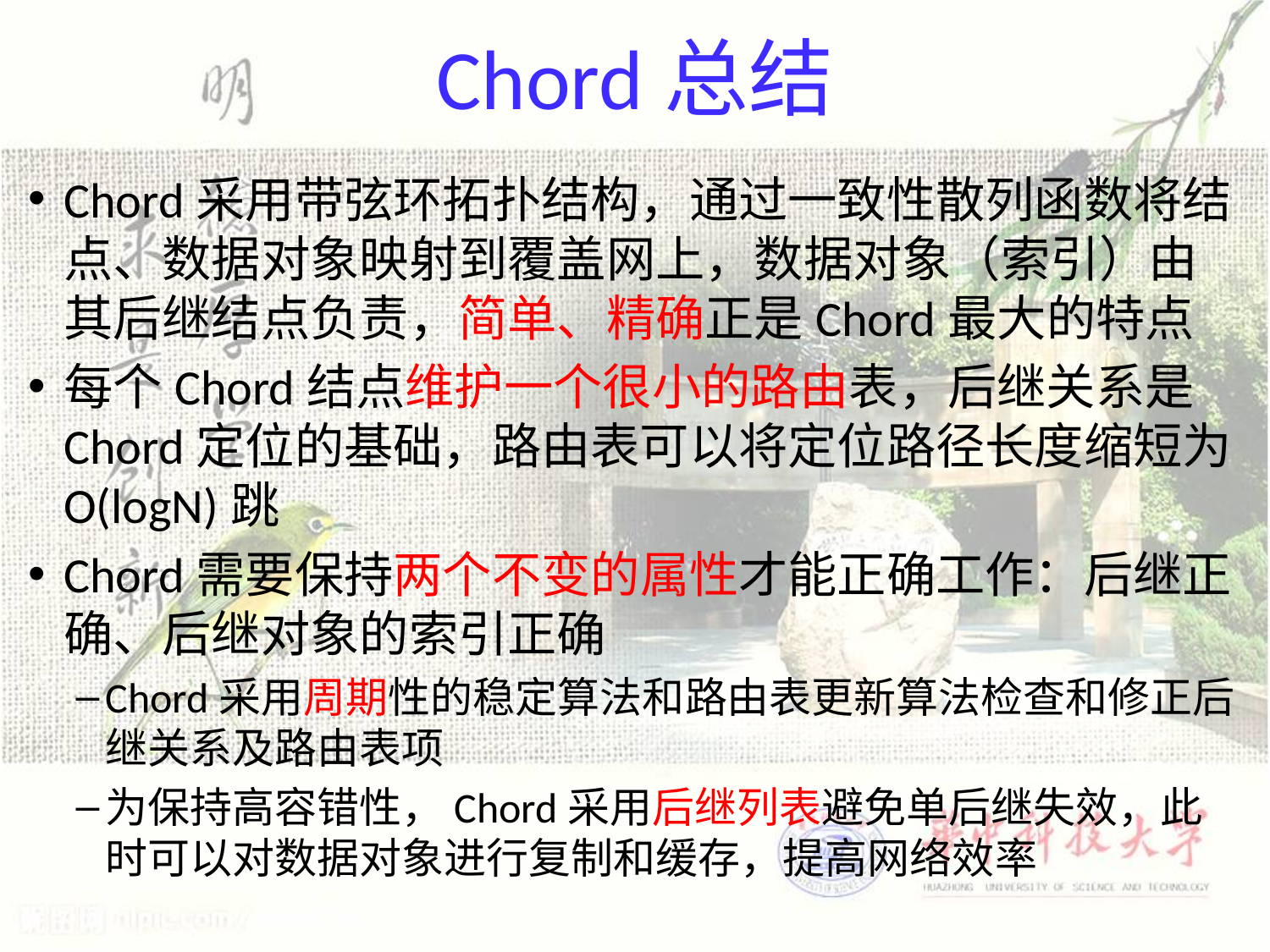

# Chord总结
Chord采用带弦环拓扑结构，通过一致性散列函数将结点、数据对象映射到覆盖网上，数据对象（索引）由其后继结点负责，简单、精确正是Chord最大的特点
每个Chord结点维护一个很小的路由表，后继关系是Chord定位的基础，路由表可以将定位路径长度缩短为O(logN)跳
Chord需要保持两个不变的属性才能正确工作：后继正确、后继对象的索引正确
Chord采用周期性的稳定算法和路由表更新算法检查和修正后继关系及路由表项
为保持高容错性，Chord采用后继列表避免单后继失效，此时可以对数据对象进行复制和缓存，提高网络效率